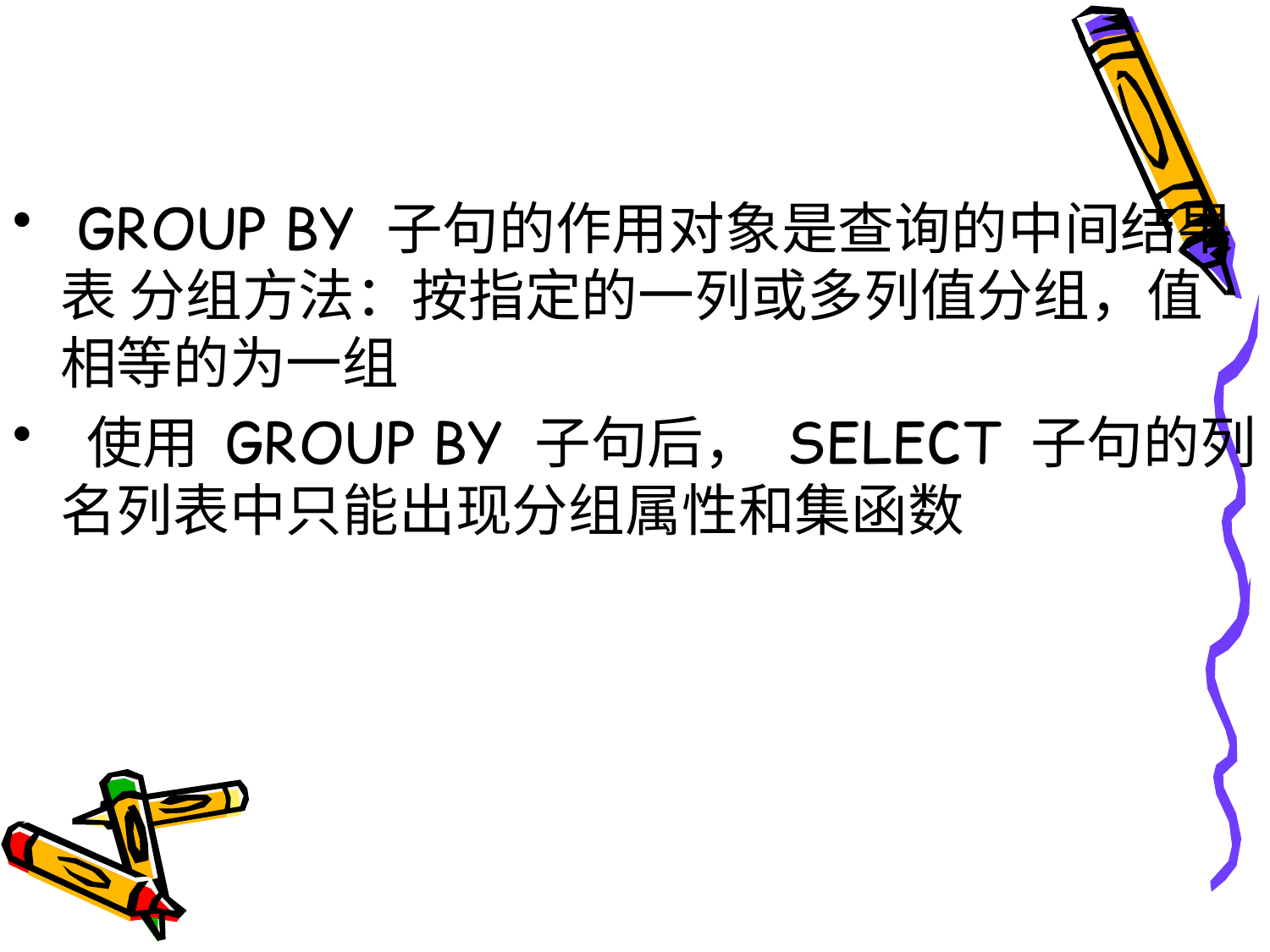

#
 GROUP BY 子句的作用对象是查询的中间结果表 分组方法：按指定的一列或多列值分组，值相等的为一组
 使用 GROUP BY 子句后， SELECT 子句的列名列表中只能出现分组属性和集函数